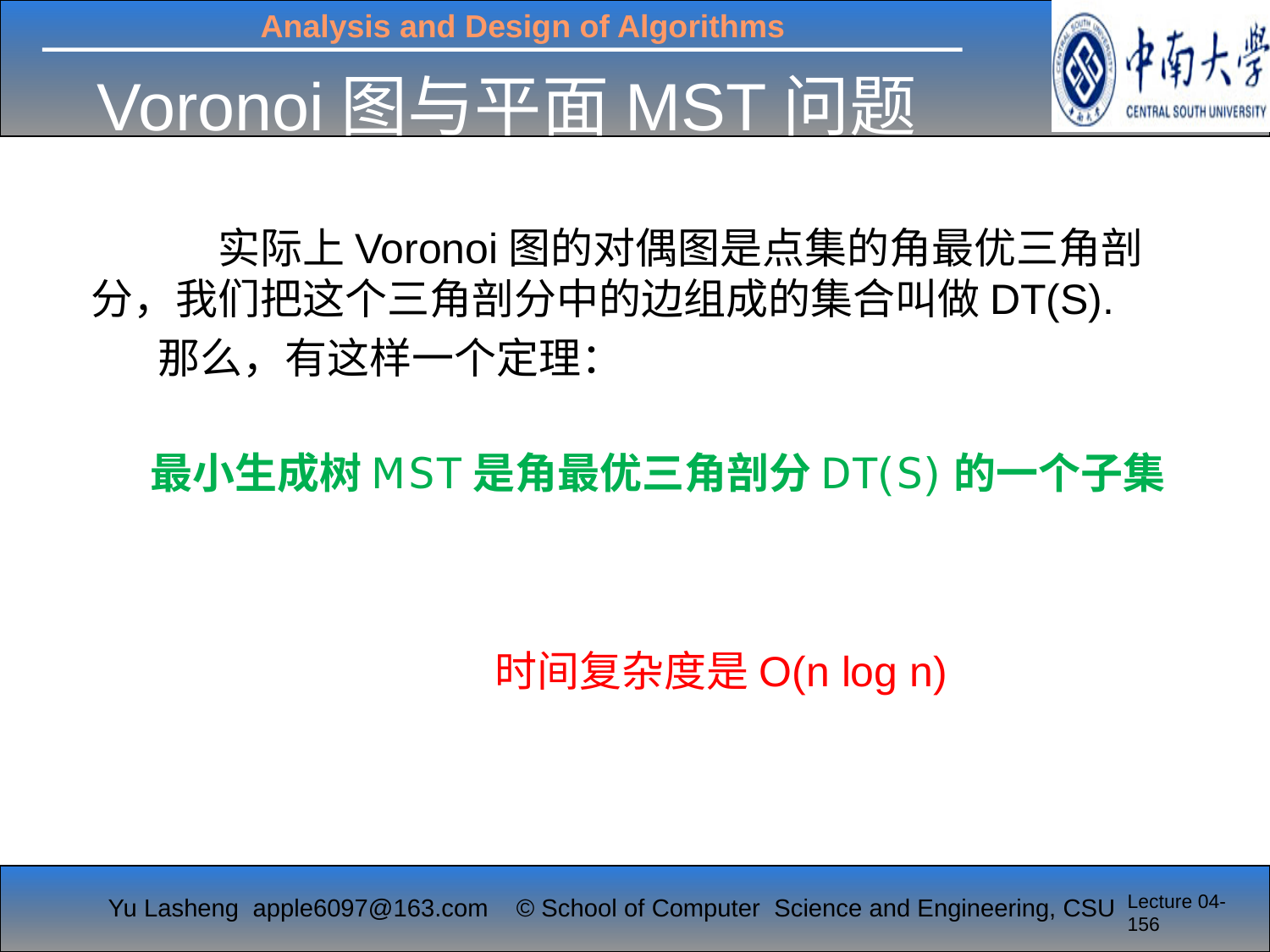

# Voronoi图与平面MST问题
		实际上Voronoi图的对偶图是点集的角最优三角剖分，我们把这个三角剖分中的边组成的集合叫做DT(S).
	      那么，有这样一个定理：
最小生成树MST是角最优三角剖分DT(S)的一个子集
时间复杂度是O(n log n)
Lecture 04-156